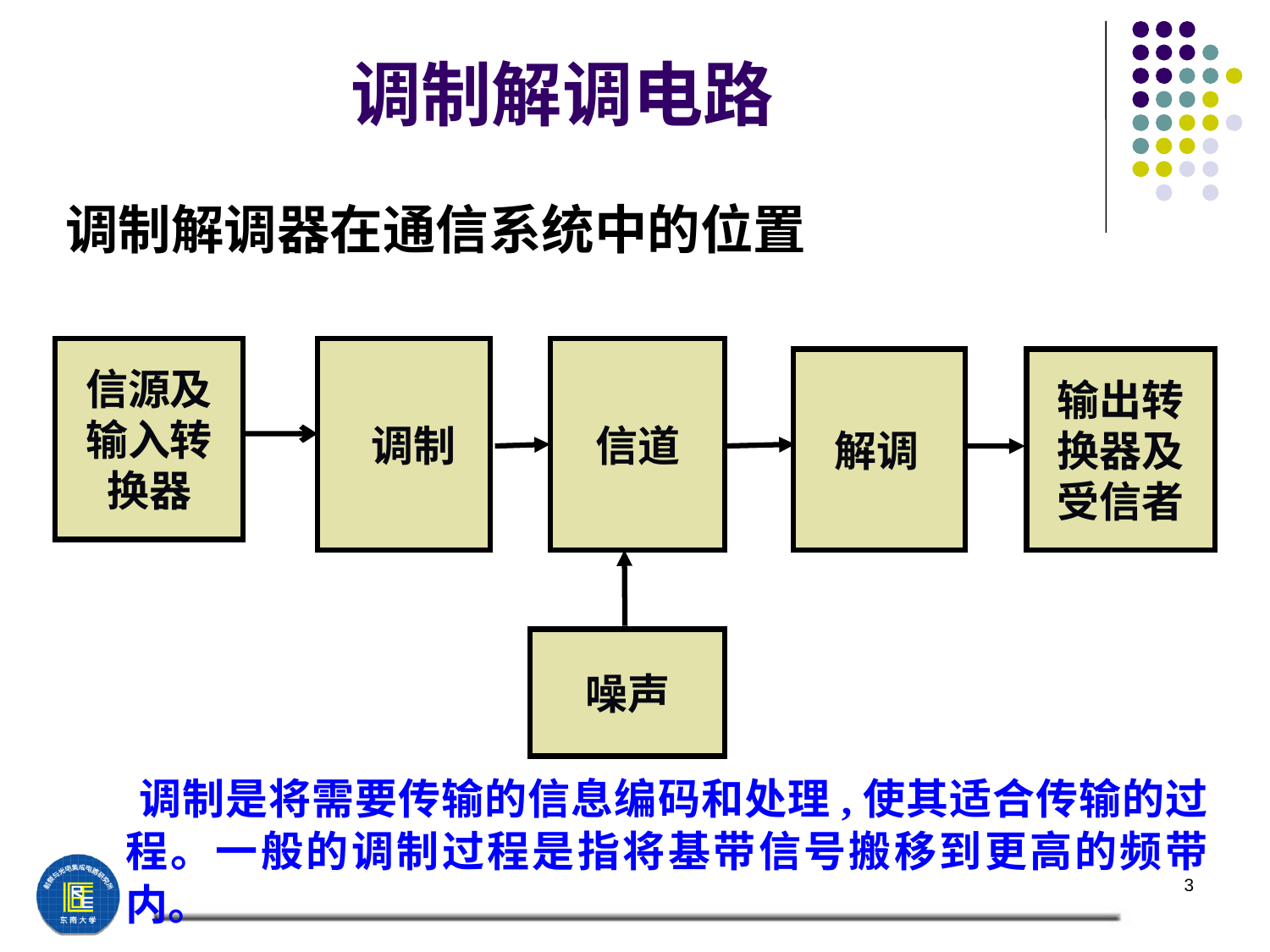

# 调制解调电路
调制解调器在通信系统中的位置
信源及
输入转
换器
 调制
信道
  解调
输出转
换器及
受信者

噪声
           调制是将需要传输的信息编码和处理,使其适合传输的过程。一般的调制过程是指将基带信号搬移到更高的频带内。
3